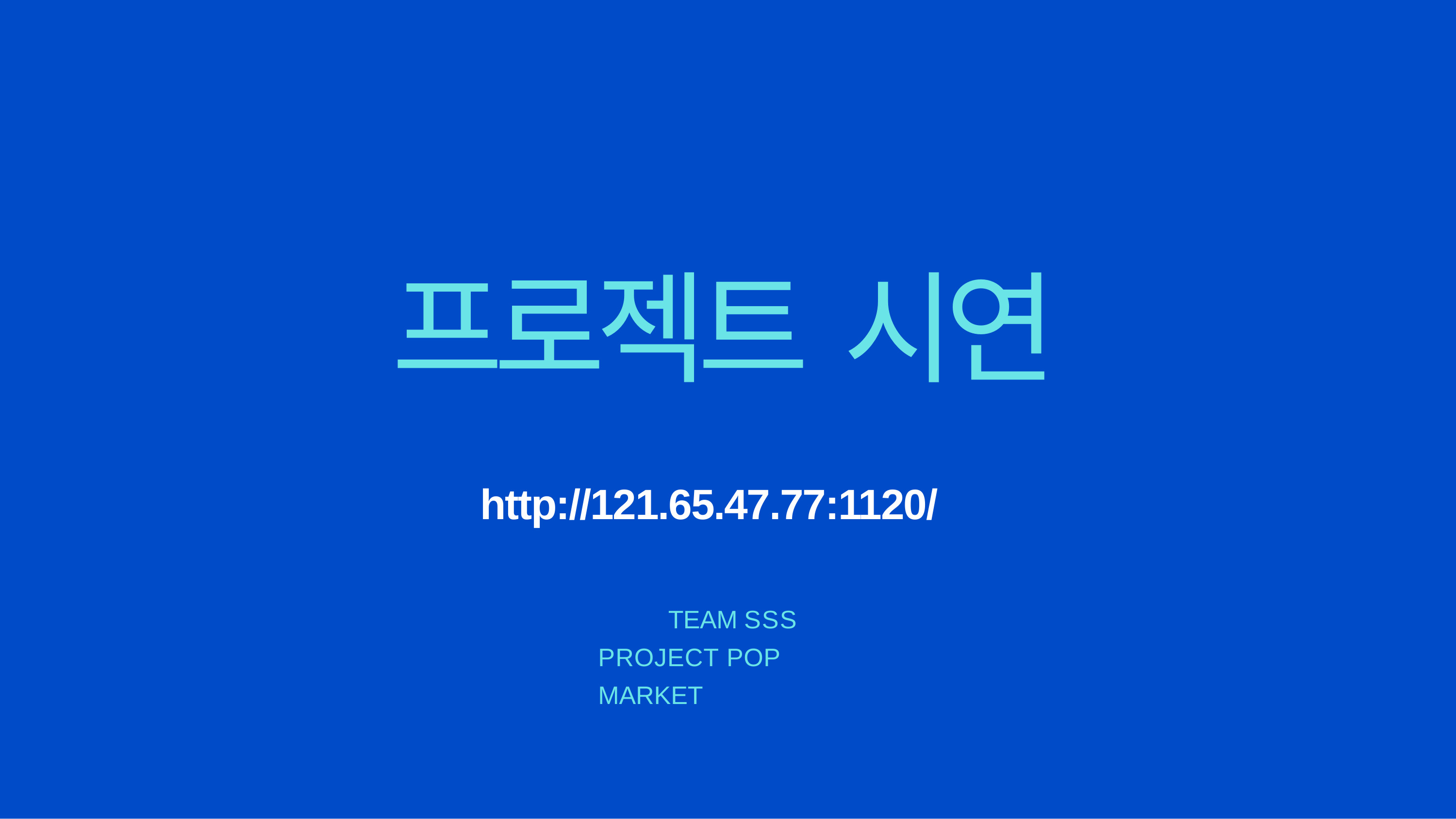

# 프로젝트 시연
http://121.65.47.77:1120/
TEAM SSS  PROJECT POP MARKET